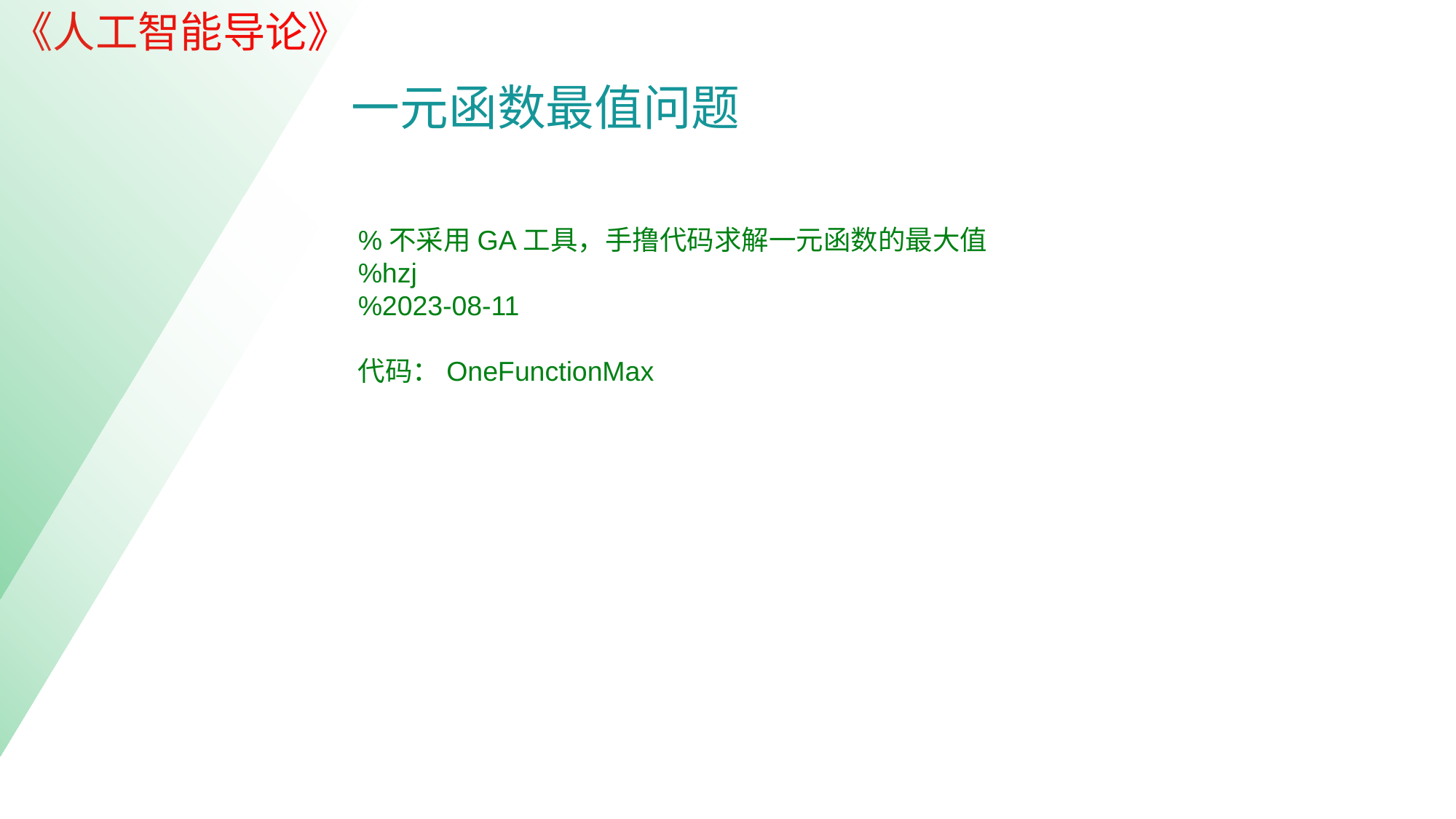

|  |
| --- |
|  |
| --- |

一元函数最值问题
%不采用GA工具，手撸代码求解一元函数的最大值
%hzj
%2023-08-11

代码：OneFunctionMax